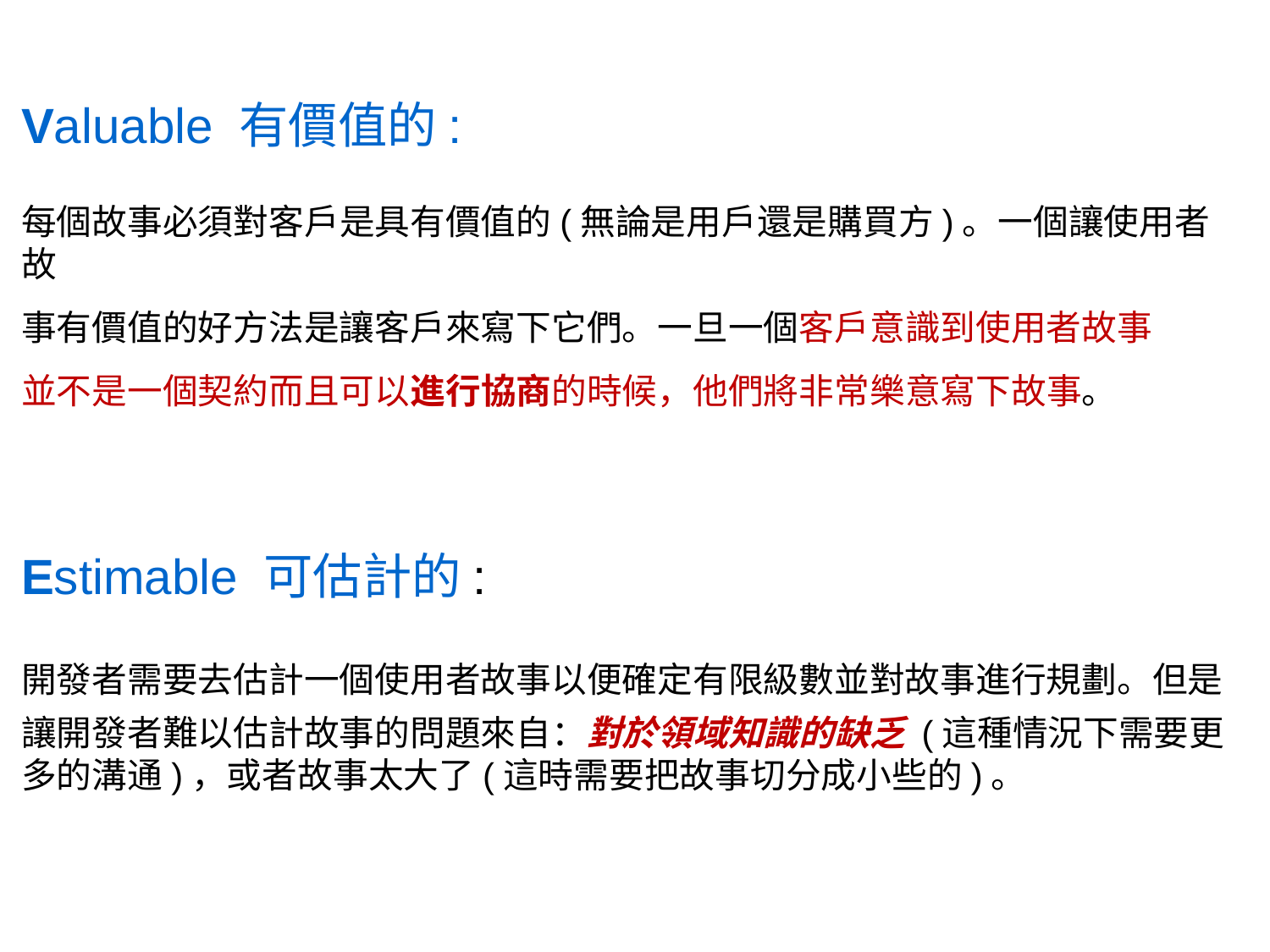

Valuable 有價值的:

每個故事必須對客戶是具有價值的(無論是用戶還是購買方)。一個讓使用者故
事有價值的好方法是讓客戶來寫下它們。一旦一個客戶意識到使用者故事
並不是一個契約而且可以進行協商的時候，他們將非常樂意寫下故事。

Estimable 可估計的:

開發者需要去估計一個使用者故事以便確定有限級數並對故事進行規劃。但是
讓開發者難以估計故事的問題來自：對於領域知識的缺乏 (這種情況下需要更多的溝通)，或者故事太大了(這時需要把故事切分成小些的)。